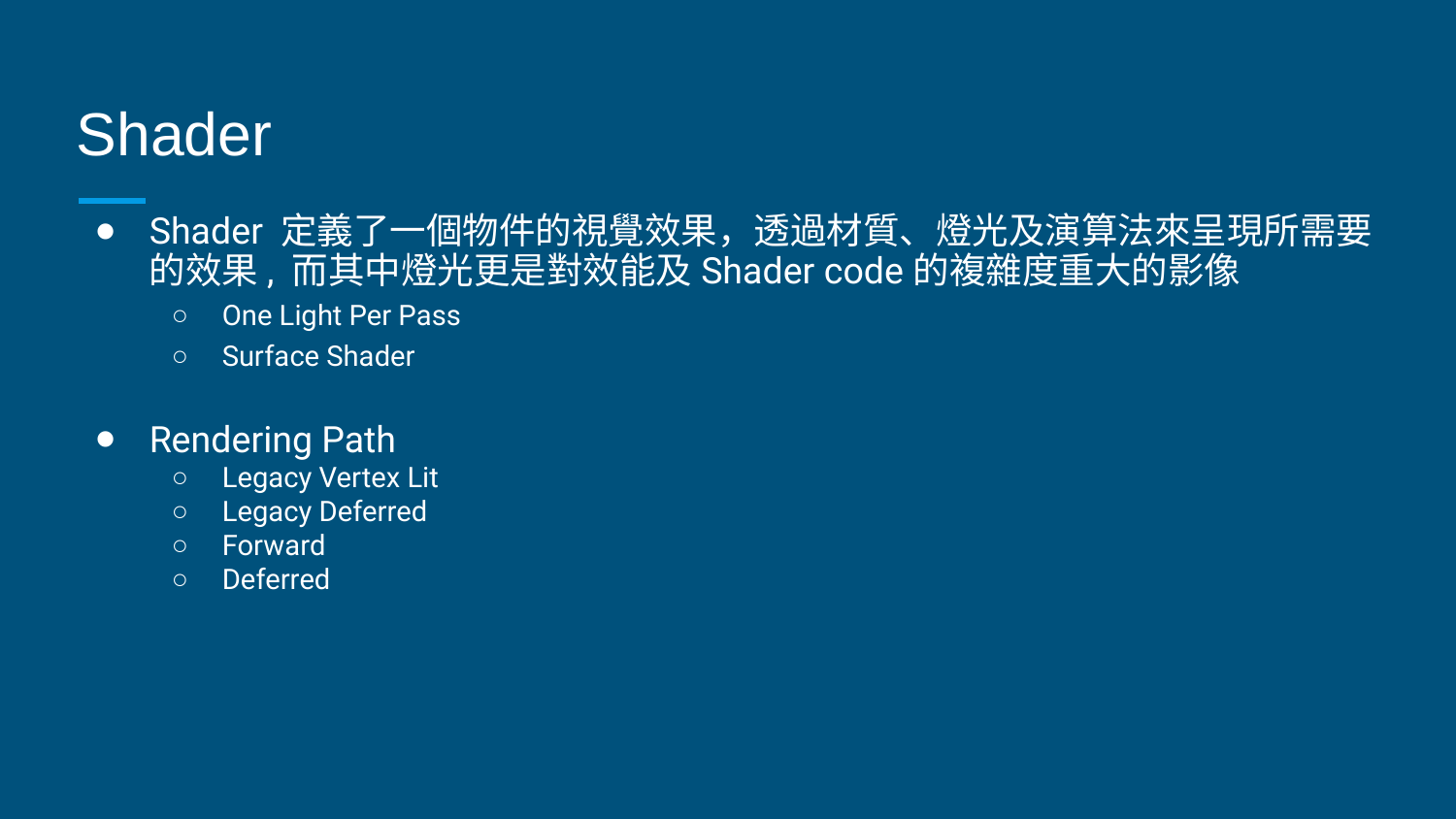

# Shader
Shader 定義了一個物件的視覺效果，透過材質、燈光及演算法來呈現所需要的效果, 而其中燈光更是對效能及Shader code的複雜度重大的影像
One Light Per Pass
Surface Shader

Rendering Path
Legacy Vertex Lit
Legacy Deferred
Forward
Deferred